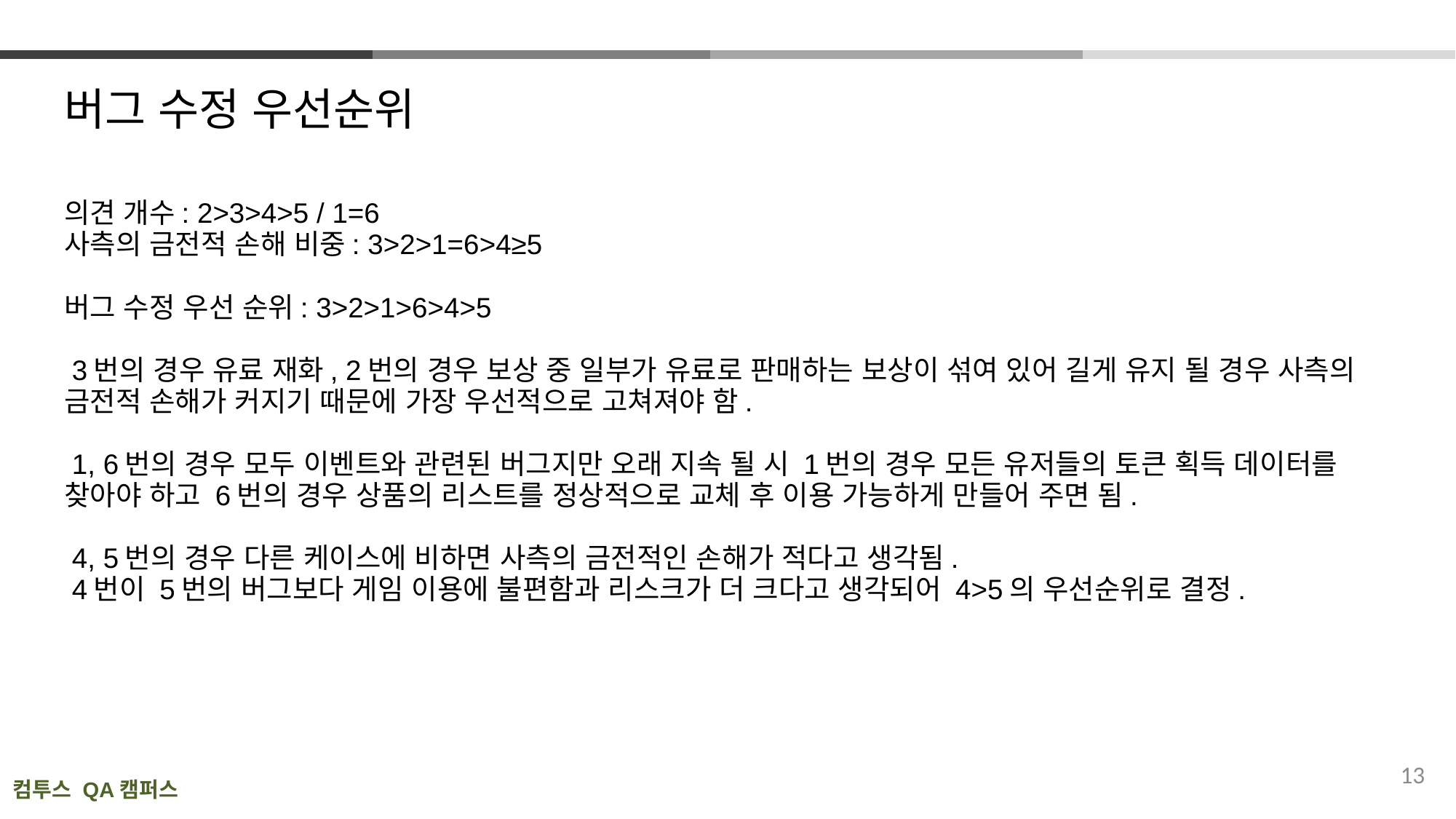

# 버그 수정 우선순위
의견 개수: 2>3>4>5 / 1=6
사측의 금전적 손해 비중: 3>2>1=6>4≥5

버그 수정 우선 순위: 3>2>1>6>4>5

 3번의 경우 유료 재화, 2번의 경우 보상 중 일부가 유료로 판매하는 보상이 섞여 있어 길게 유지 될 경우 사측의 금전적 손해가 커지기 때문에 가장 우선적으로 고쳐져야 함.

 1, 6번의 경우 모두 이벤트와 관련된 버그지만 오래 지속 될 시 1번의 경우 모든 유저들의 토큰 획득 데이터를 찾아야 하고 6번의 경우 상품의 리스트를 정상적으로 교체 후 이용 가능하게 만들어 주면 됨.

 4, 5번의 경우 다른 케이스에 비하면 사측의 금전적인 손해가 적다고 생각됨.
 4번이 5번의 버그보다 게임 이용에 불편함과 리스크가 더 크다고 생각되어 4>5의 우선순위로 결정.
13